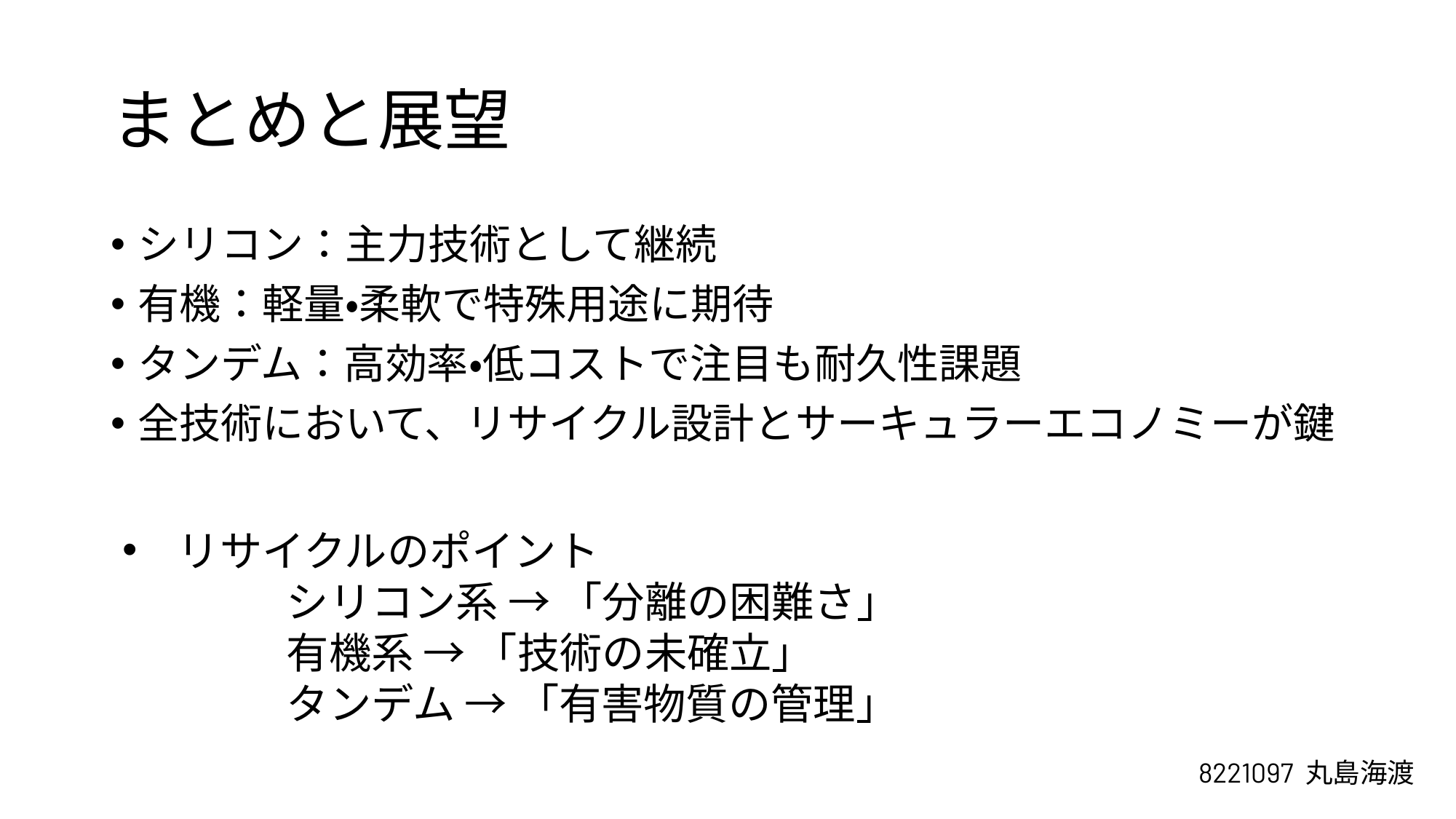

# まとめと展望
シリコン：主力技術として継続
有機：軽量・柔軟で特殊用途に期待
タンデム：高効率・低コストで注目も耐久性課題
全技術において、リサイクル設計とサーキュラーエコノミーが鍵

リサイクルのポイント
	シリコン系 → 「分離の困難さ」
	有機系 → 「技術の未確立」
	タンデム → 「有害物質の管理」

8221097 丸島海渡